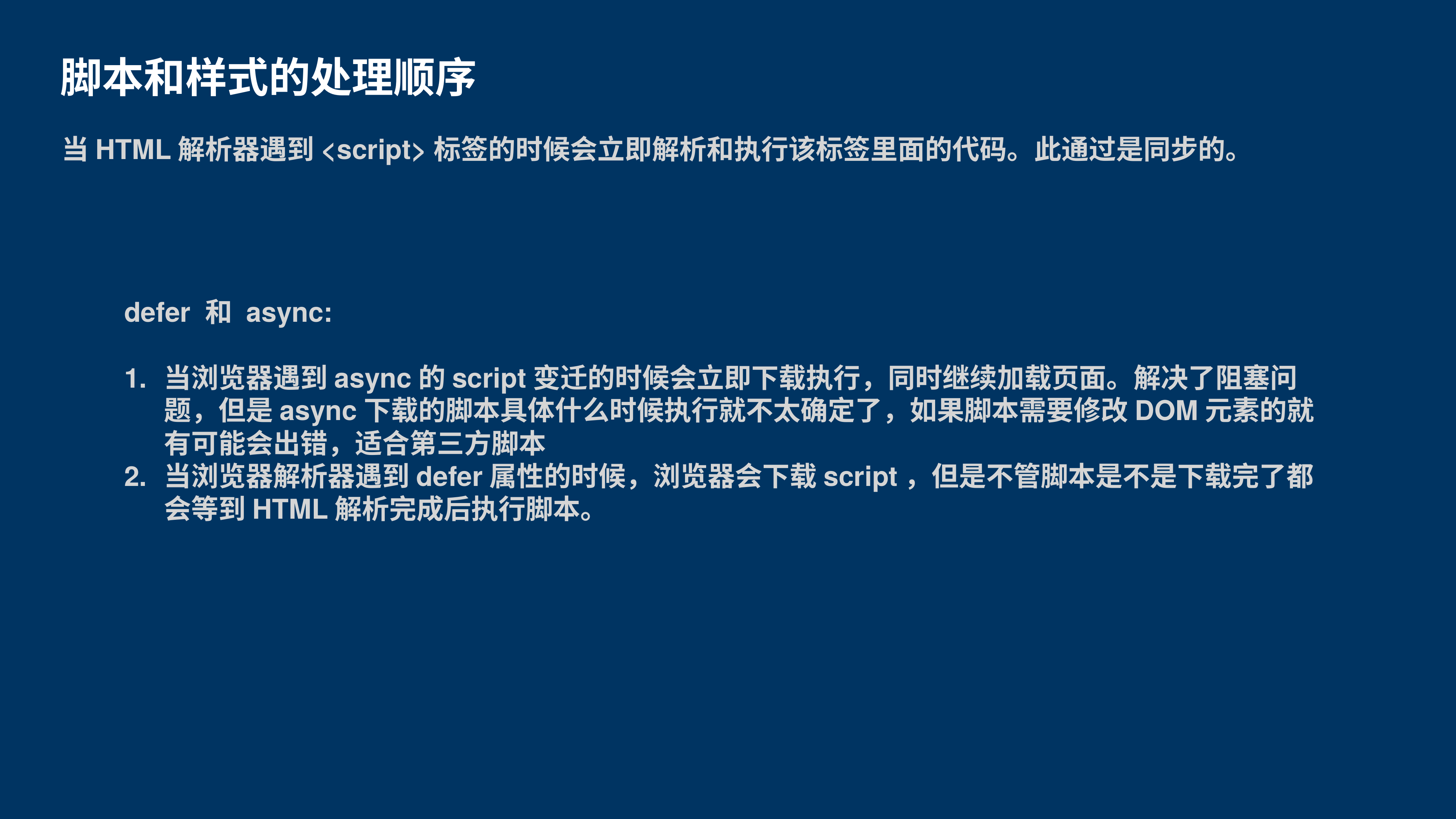

脚本和样式的处理顺序
当HTML解析器遇到<script>标签的时候会立即解析和执行该标签里面的代码。此通过是同步的。
defer 和 async:

当浏览器遇到async的script变迁的时候会立即下载执行，同时继续加载页面。解决了阻塞问题，但是async下载的脚本具体什么时候执行就不太确定了，如果脚本需要修改DOM元素的就有可能会出错，适合第三方脚本
当浏览器解析器遇到defer属性的时候，浏览器会下载script，但是不管脚本是不是下载完了都会等到HTML解析完成后执行脚本。